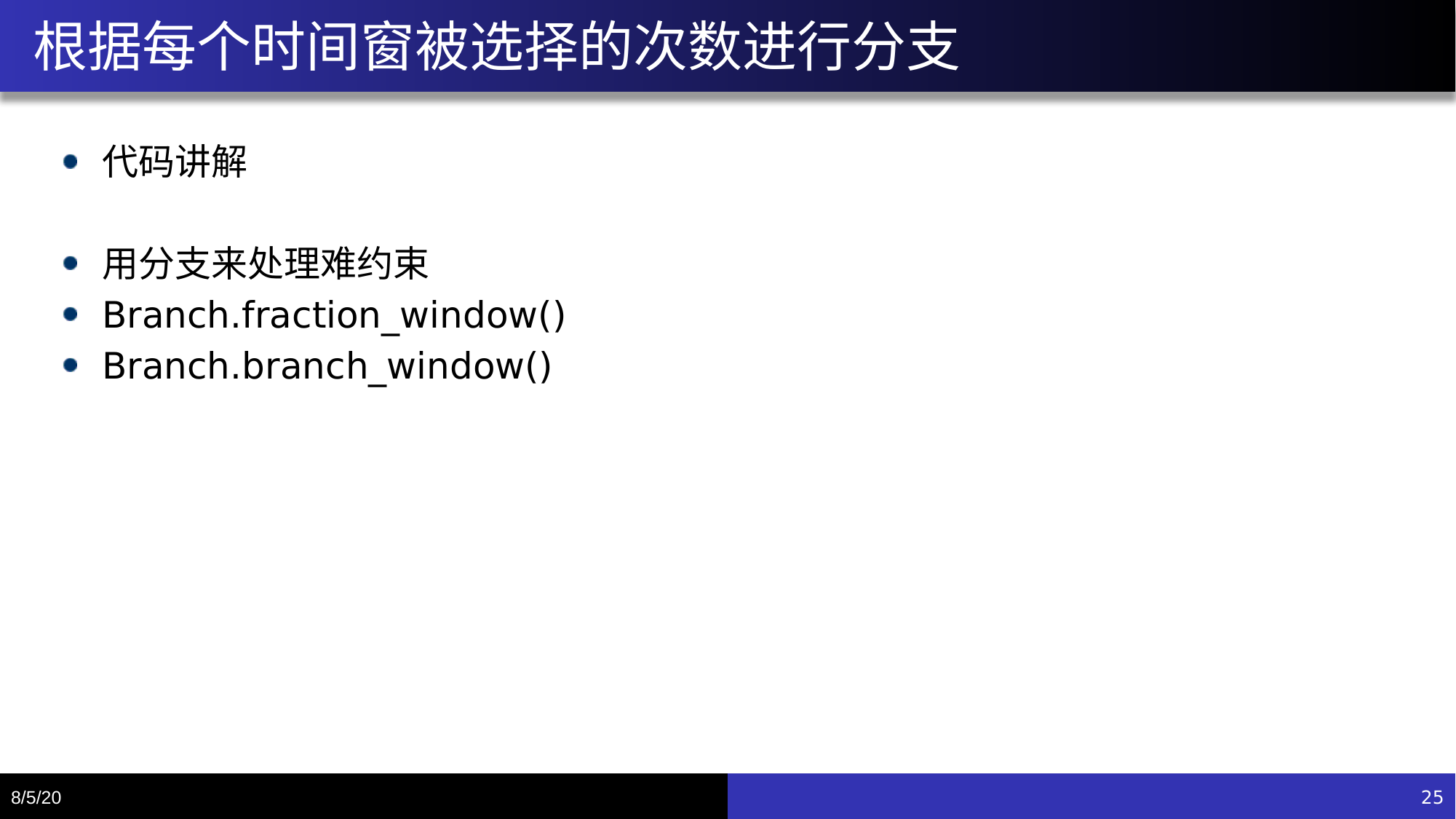

# 根据每个时间窗被选择的次数进行分支
代码讲解

用分支来处理难约束
Branch.fraction_window()
Branch.branch_window()
8/5/20

25